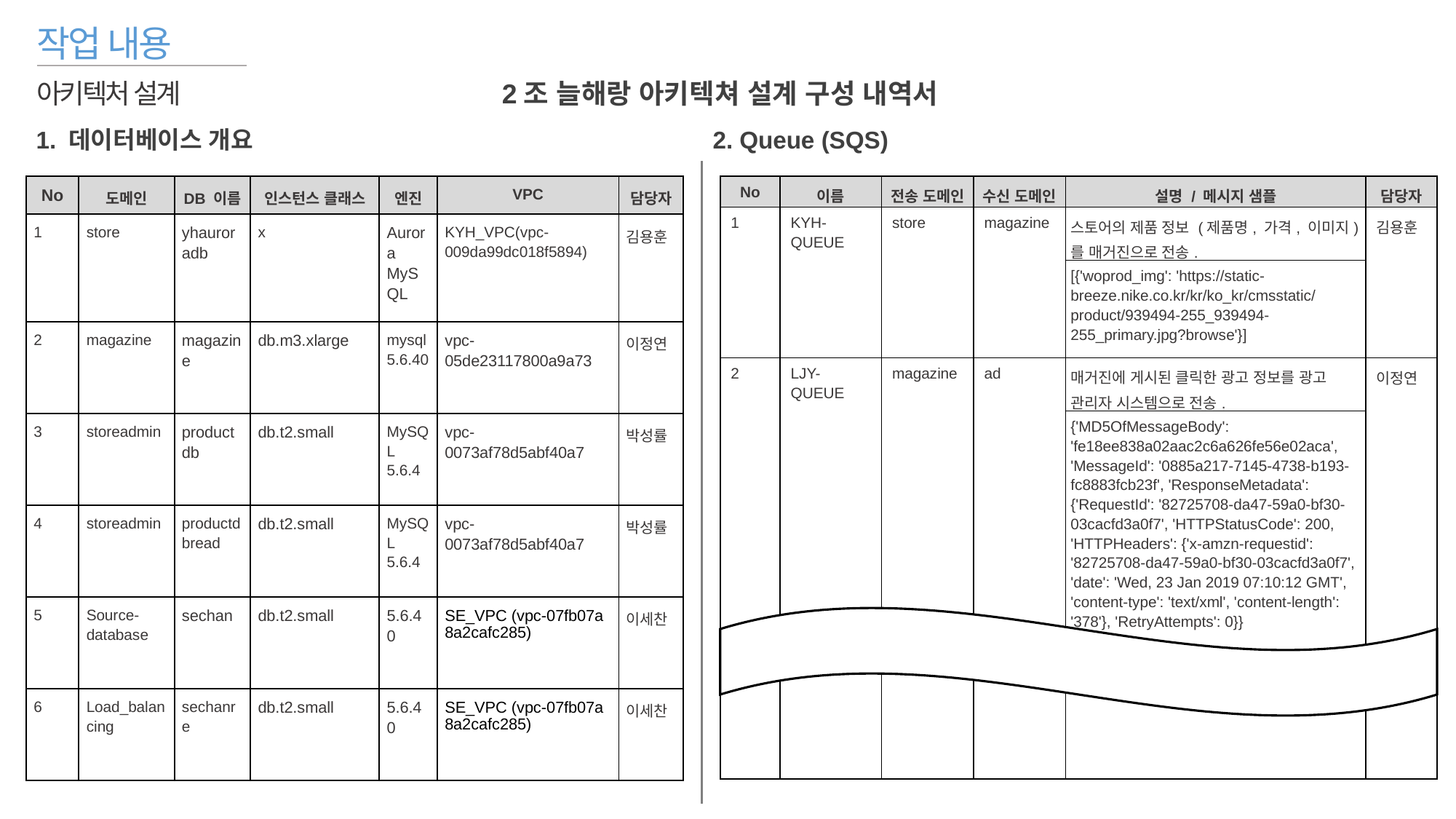

작업 내용
아키텍처 설계
2조 늘해랑 아키텍쳐 설계 구성 내역서
1. 데이터베이스 개요

2. Queue (SQS)
| No | 도메인 | DB 이름 | 인스턴스 클래스 | 엔진 | VPC | 담당자 |
| --- | --- | --- | --- | --- | --- | --- |
| 1 | store | yhauroradb | x | Aurora MySQL | KYH\_VPC(vpc-009da99dc018f5894) | 김용훈 |
| 2 | magazine | magazine | db.m3.xlarge | mysql 5.6.40 | vpc-05de23117800a9a73 | 이정연 |
| 3 | storeadmin | productdb | db.t2.small | MySQL 5.6.4 | vpc-0073af78d5abf40a7 | 박성률 |
| 4 | storeadmin | productdbread | db.t2.small | MySQL 5.6.4 | vpc-0073af78d5abf40a7 | 박성률 |
| 5 | Source-database | sechan | db.t2.small | 5.6.40 | SE\_VPC (vpc-07fb07a8a2cafc285) | 이세찬 |
| 6 | Load\_balancing | sechanre | db.t2.small | 5.6.40 | SE\_VPC (vpc-07fb07a8a2cafc285) | 이세찬 |
| No | 이름 | 전송 도메인 | 수신 도메인 | 설명 / 메시지 샘플 | 담당자 |
| --- | --- | --- | --- | --- | --- |
| 1 | KYH-QUEUE | store | magazine | 스토어의 제품 정보 (제품명, 가격, 이미지) 를 매거진으로 전송. | 김용훈 |
|  |  |  |  | [{'woprod\_img': 'https://static-breeze.nike.co.kr/kr/ko\_kr/cmsstatic/product/939494-255\_939494-255\_primary.jpg?browse'}] |  |
| 2 | LJY-QUEUE | magazine | ad | 매거진에 게시된 클릭한 광고 정보를 광고 관리자 시스템으로 전송. | 이정연 |
|  |  |  |  | {'MD5OfMessageBody': 'fe18ee838a02aac2c6a626fe56e02aca', 'MessageId': '0885a217-7145-4738-b193-fc8883fcb23f', 'ResponseMetadata': {'RequestId': '82725708-da47-59a0-bf30-03cacfd3a0f7', 'HTTPStatusCode': 200, 'HTTPHeaders': {'x-amzn-requestid': '82725708-da47-59a0-bf30-03cacfd3a0f7', 'date': 'Wed, 23 Jan 2019 07:10:12 GMT', 'content-type': 'text/xml', 'content-length': '378'}, 'RetryAttempts': 0}} |  |
|  |  |  |  |  |  |